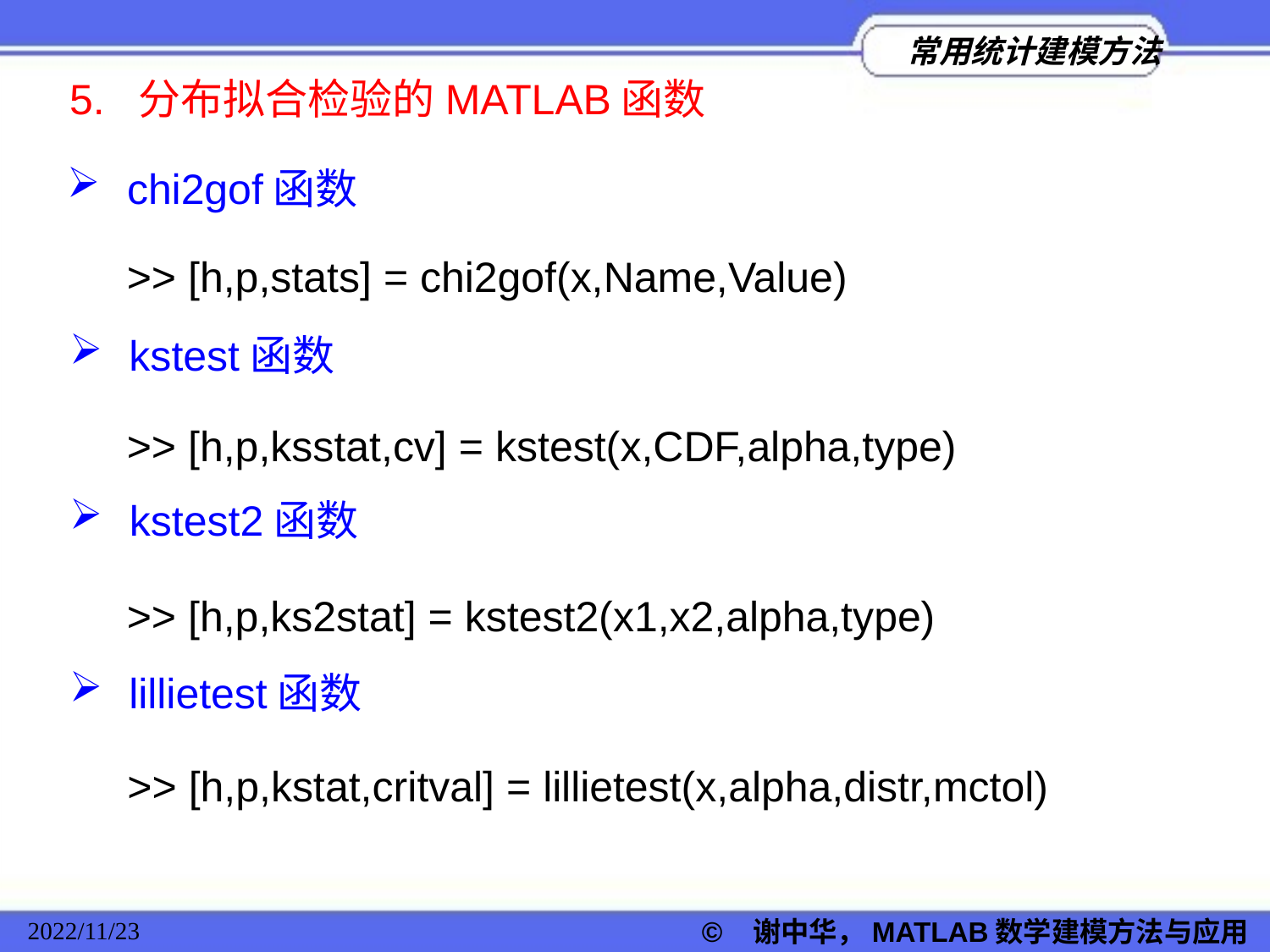

5.  分布拟合检验的MATLAB函数

 chi2gof函数
>> [h,p,stats] = chi2gof(x,Name,Value)
 kstest函数
>> [h,p,ksstat,cv] = kstest(x,CDF,alpha,type)
 kstest2函数
>> [h,p,ks2stat] = kstest2(x1,x2,alpha,type)
 lillietest函数
>> [h,p,kstat,critval] = lillietest(x,alpha,distr,mctol)
©   谢中华，MATLAB数学建模方法与应用
2022/11/23